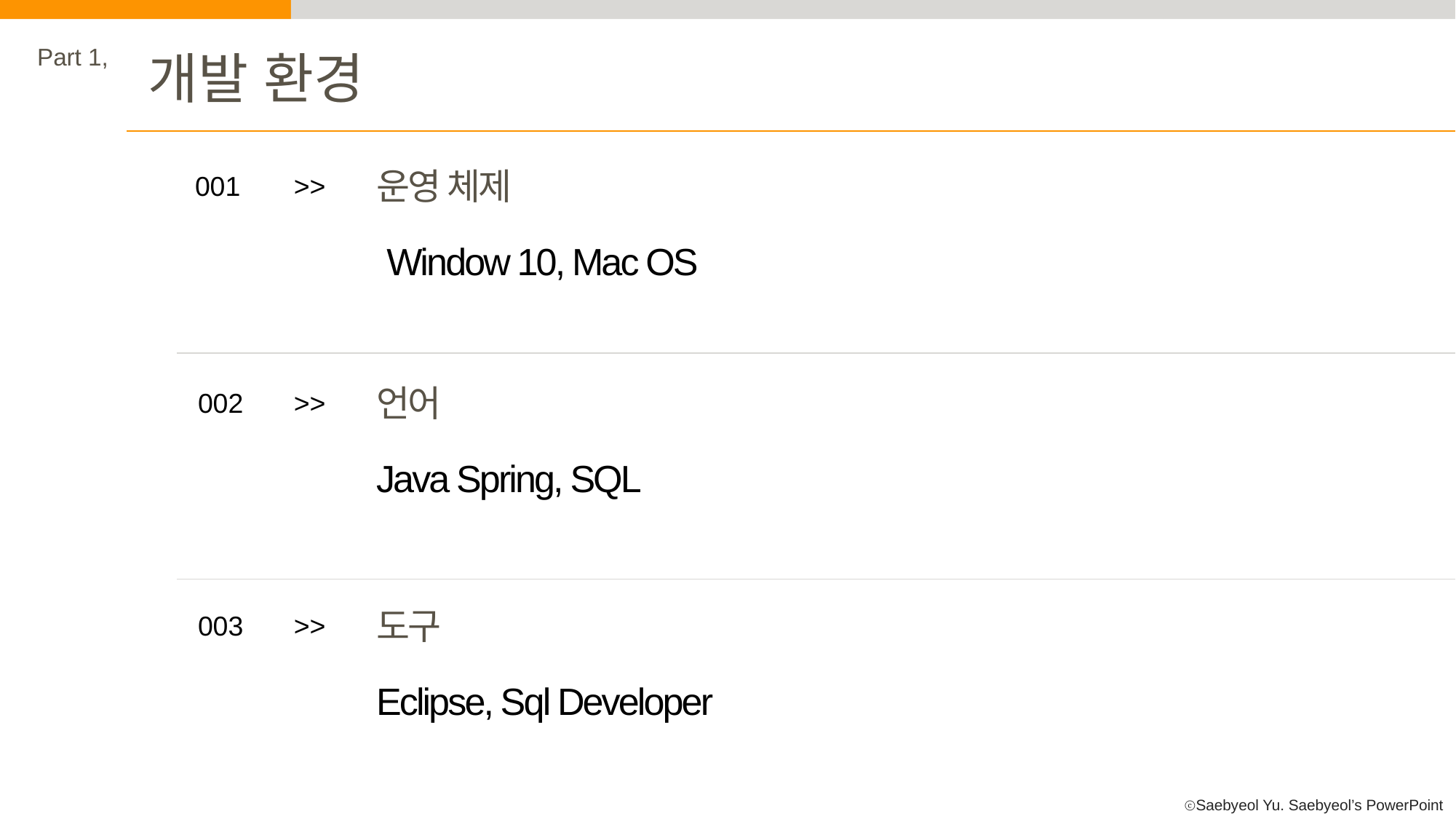

Part 1,
개발 환경
운영 체제
001
>>
 Window 10, Mac OS
언어
002
>>
Java Spring, SQL
도구
003
>>
Eclipse, Sql Developer